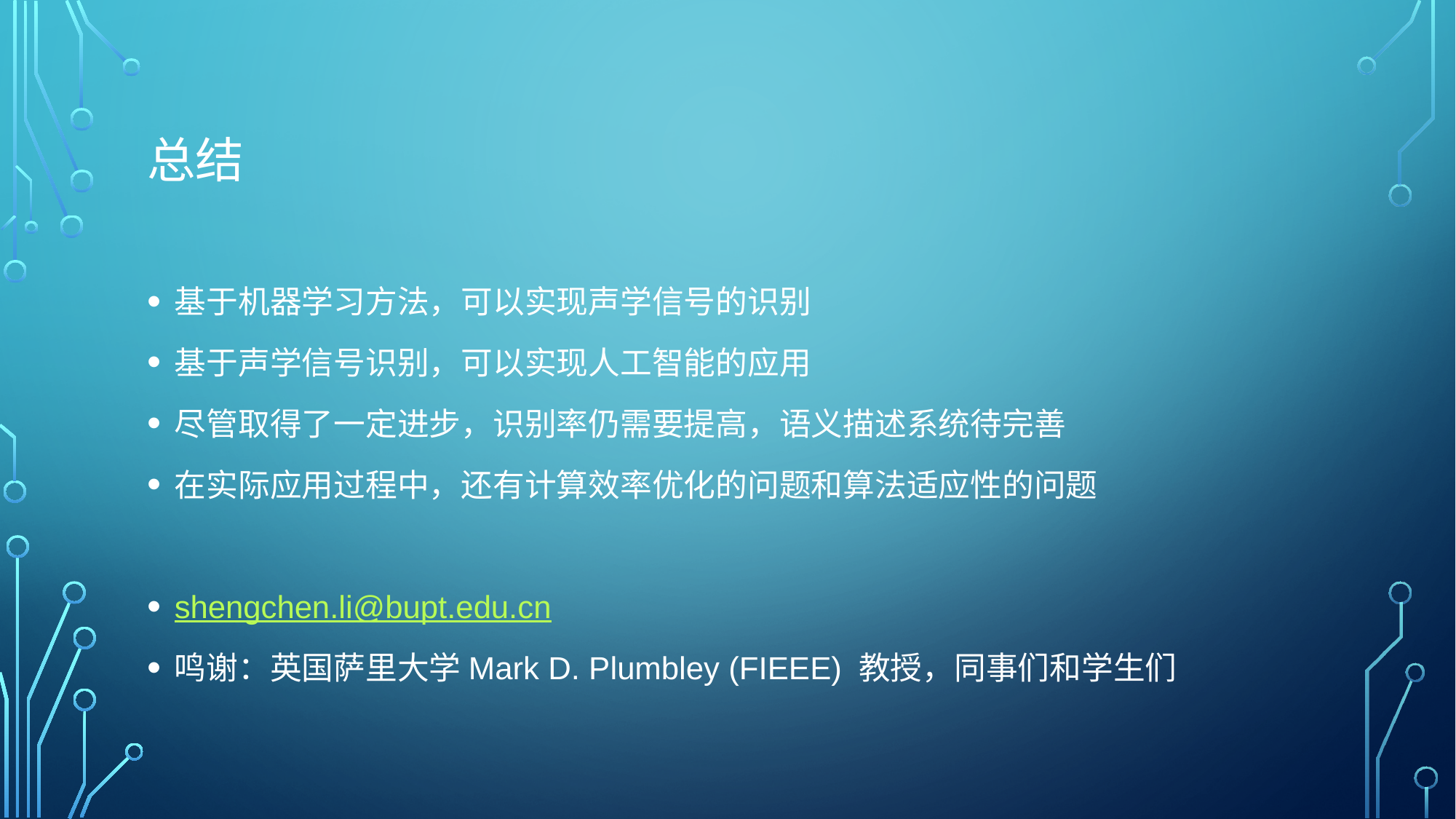

# 总结
基于机器学习方法，可以实现声学信号的识别
基于声学信号识别，可以实现人工智能的应用
尽管取得了一定进步，识别率仍需要提高，语义描述系统待完善
在实际应用过程中，还有计算效率优化的问题和算法适应性的问题

shengchen.li@bupt.edu.cn
鸣谢：英国萨里大学Mark D. Plumbley (FIEEE) 教授，同事们和学生们